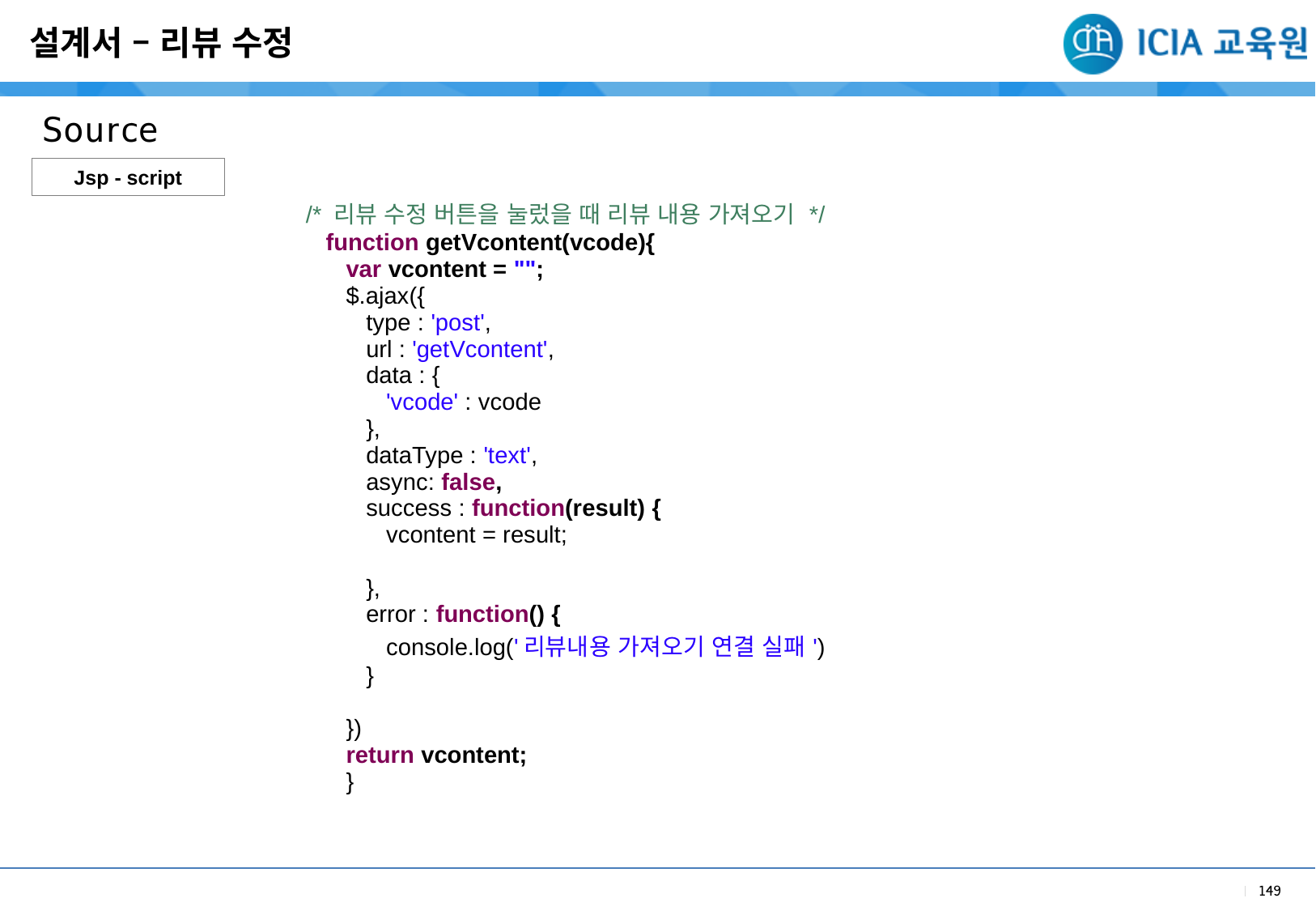

설계서 – 리뷰 수정
Source
Jsp - script
| /\* 리뷰 수정 버튼을 눌렀을 때 리뷰 내용 가져오기 \*/ function getVcontent(vcode){ var vcontent = ""; $.ajax({ type : 'post', url : 'getVcontent', data : { 'vcode' : vcode }, dataType : 'text', async: false, success : function(result) { vcontent = result; }, error : function() { console.log('리뷰내용 가져오기 연결 실패') } }) return vcontent; } |
| --- |